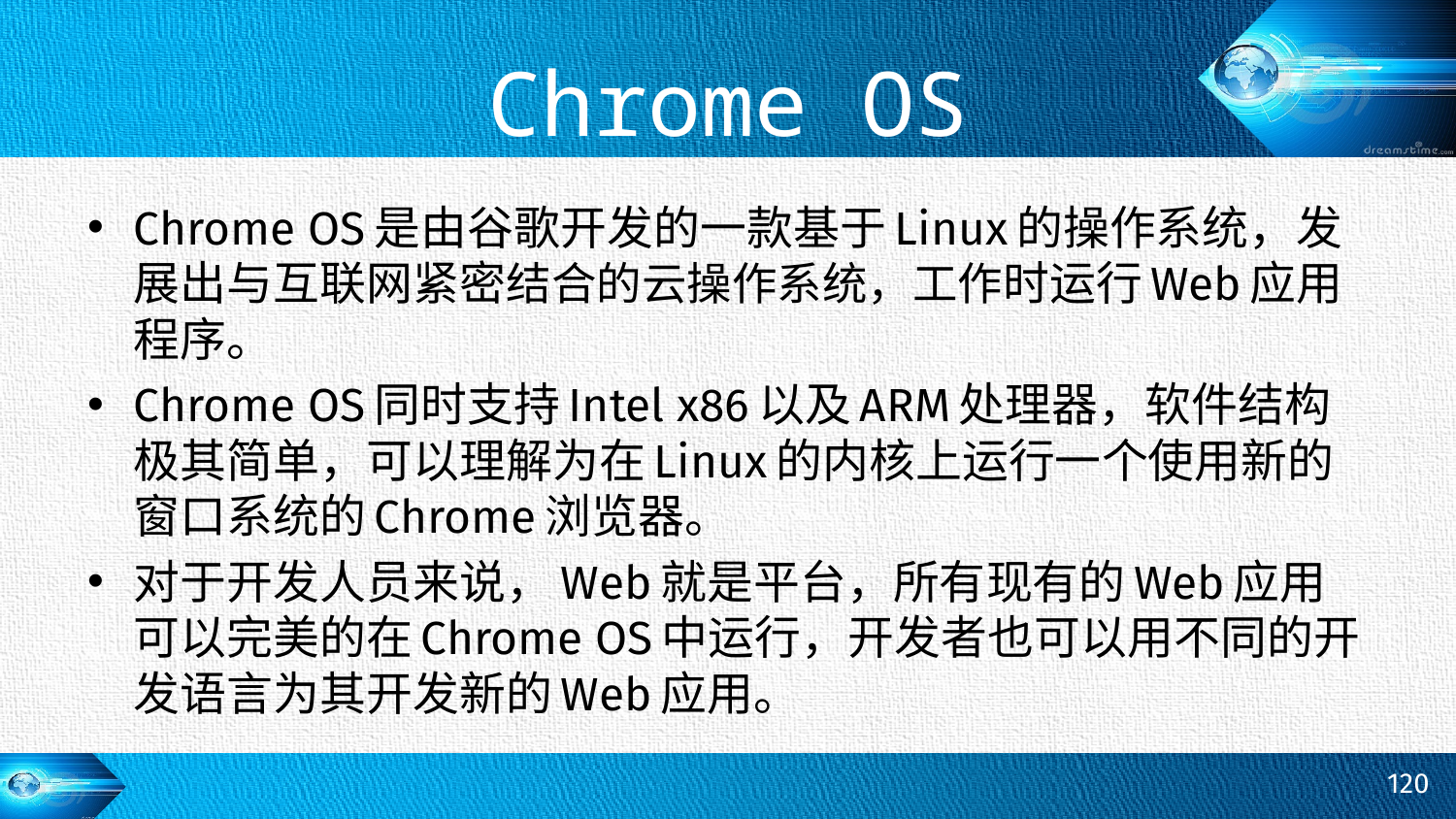

# Chrome OS
Chrome OS是由谷歌开发的一款基于Linux的操作系统，发展出与互联网紧密结合的云操作系统，工作时运行Web应用程序。
Chrome OS同时支持Intel x86以及ARM处理器，软件结构极其简单，可以理解为在Linux的内核上运行一个使用新的窗口系统的Chrome浏览器。
对于开发人员来说，Web就是平台，所有现有的Web应用可以完美的在Chrome OS中运行，开发者也可以用不同的开发语言为其开发新的Web应用。
120